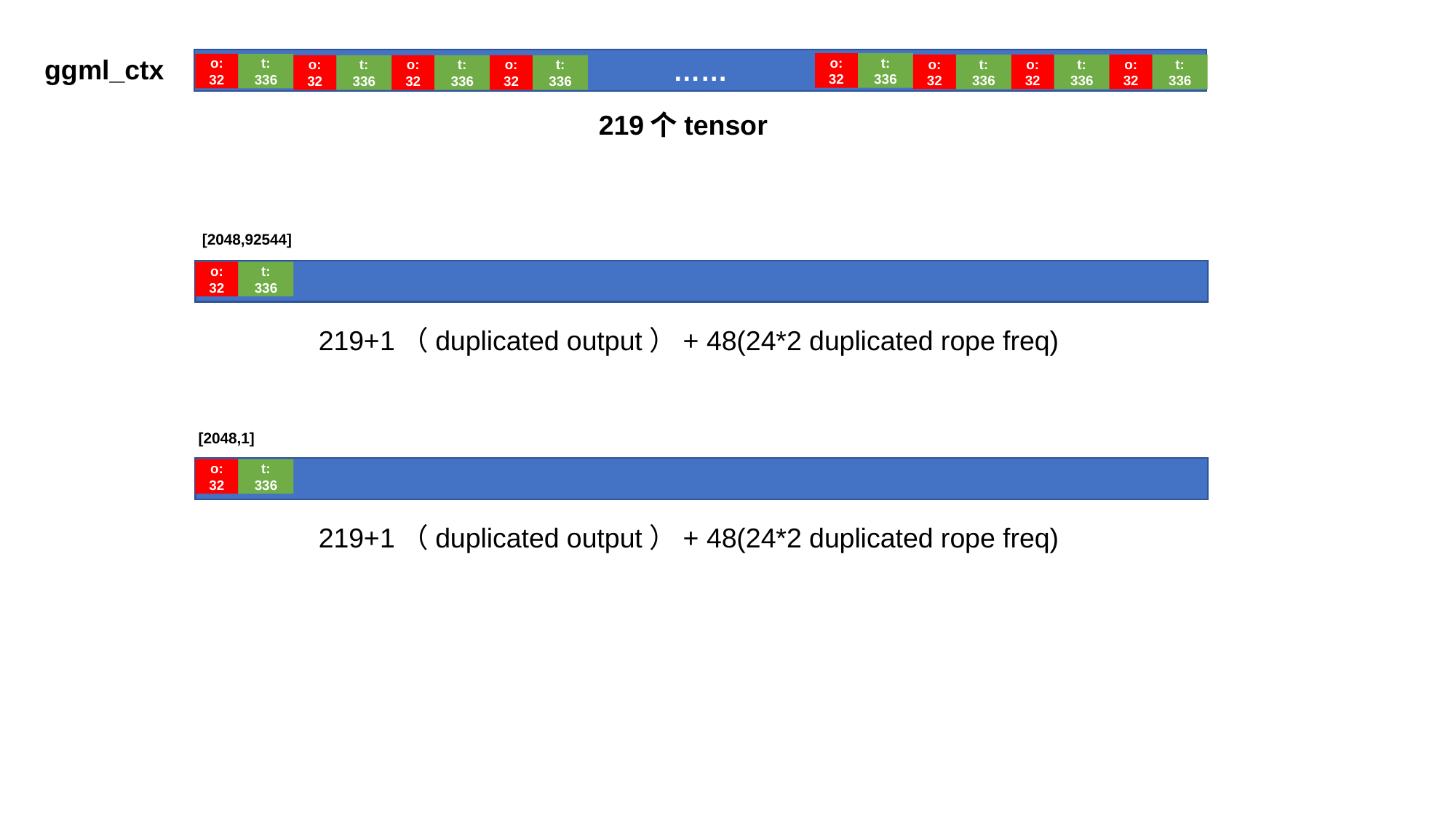

ggml_ctx
……
o:
32
t:
336
o:
32
t:
336
o:
32
t:
336
o:
32
t:
336
o:
32
t:
336
o:
32
t:
336
o:
32
t:
336
o:
32
t:
336
219个tensor
 [2048,92544]

o:
32
t:
336
219+1（duplicated output）+ 48(24*2 duplicated rope freq)
 [2048,1]

o:
32
t:
336
219+1（duplicated output）+ 48(24*2 duplicated rope freq)